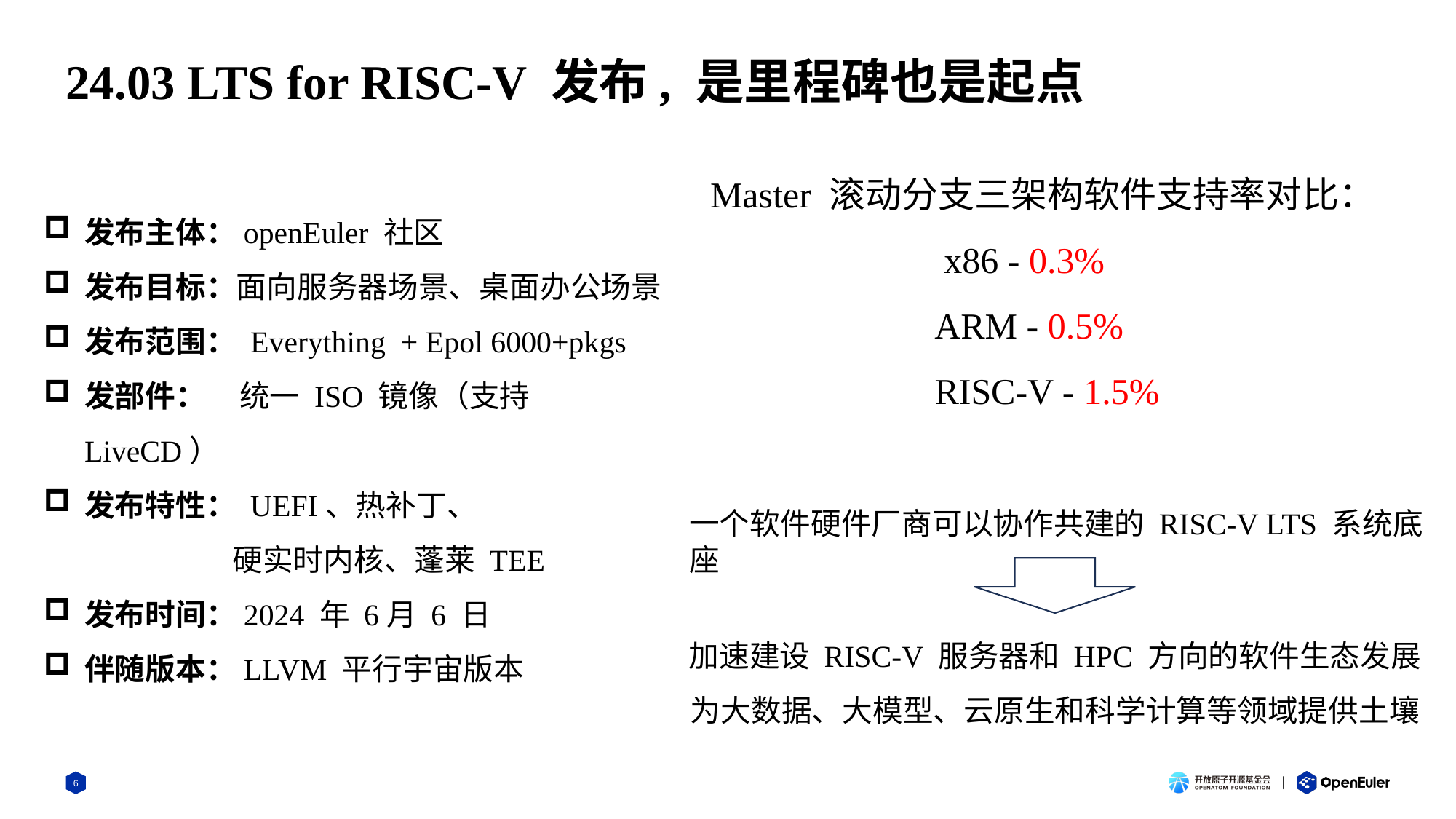

# 24.03 LTS for RISC-V 发布, 是里程碑也是起点
Master 滚动分支三架构软件支持率对比：
 x86 - 0.3%
ARM - 0.5%
 RISC-V - 1.5%
发布主体：openEuler 社区
发布目标：面向服务器场景、桌面办公场景
发布范围： Everything  + Epol 6000+pkgs
发部件：     统一 ISO 镜像（支持 LiveCD）
发布特性： UEFI、热补丁、
                           硬实时内核、蓬莱 TEE
发布时间：2024 年 6月 6 日
伴随版本：LLVM 平行宇宙版本
一个软件硬件厂商可以协作共建的 RISC-V LTS 系统底座

加速建设 RISC-V 服务器和 HPC 方向的软件生态发展
为大数据、大模型、云原生和科学计算等领域提供土壤